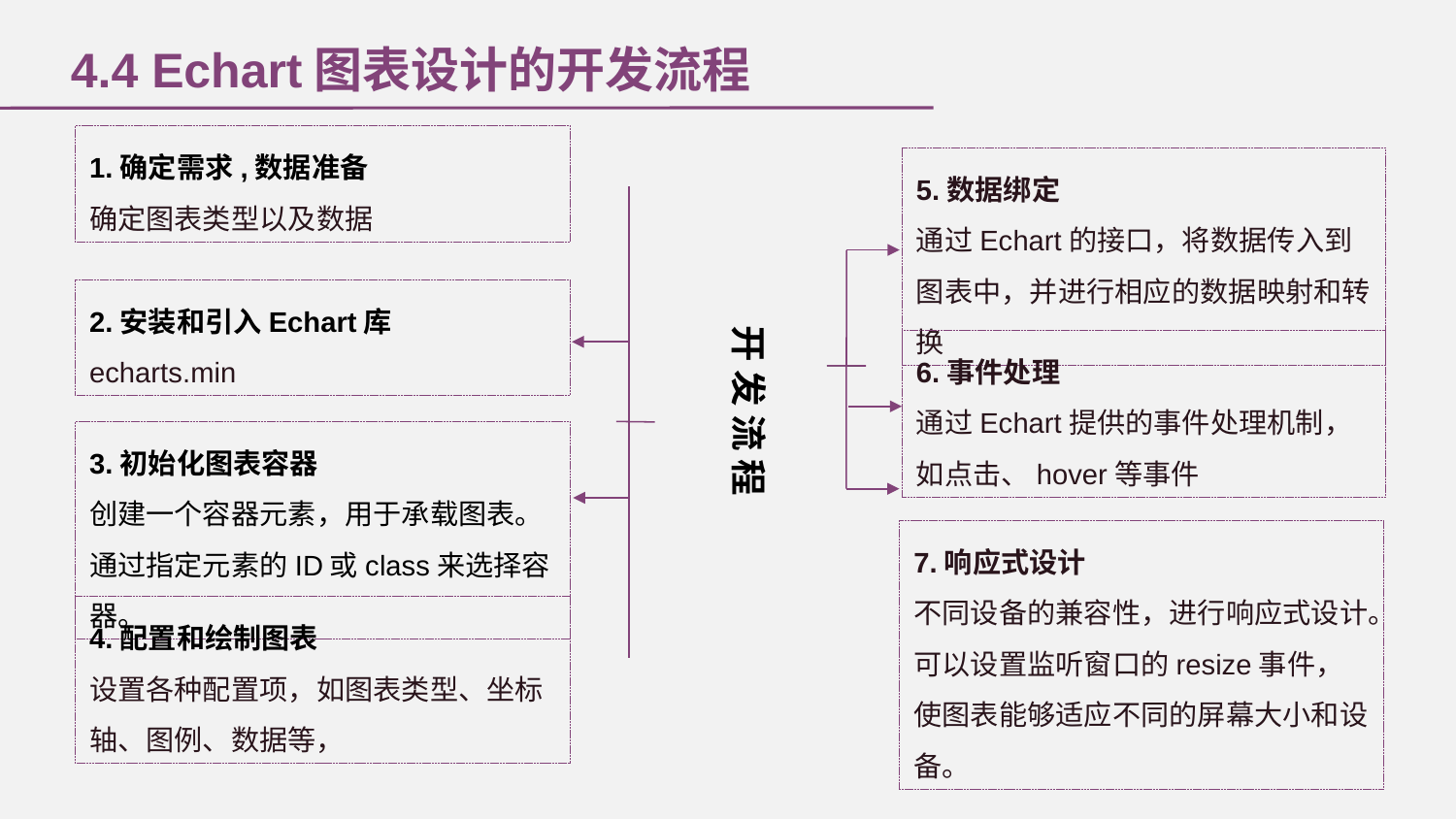

4.4 Echart图表设计的开发流程

1.确定需求,数据准备
确定图表类型以及数据

2.安装和引入Echart库
echarts.min
开 发 流 程
3.初始化图表容器
创建一个容器元素，用于承载图表。通过指定元素的ID或class来选择容器。
4.配置和绘制图表
设置各种配置项，如图表类型、坐标轴、图例、数据等，
5.数据绑定
通过Echart的接口，将数据传入到图表中，并进行相应的数据映射和转换

6.事件处理
通过Echart提供的事件处理机制，如点击、hover等事件
7.响应式设计
不同设备的兼容性，进行响应式设计。可以设置监听窗口的resize事件，使图表能够适应不同的屏幕大小和设备。